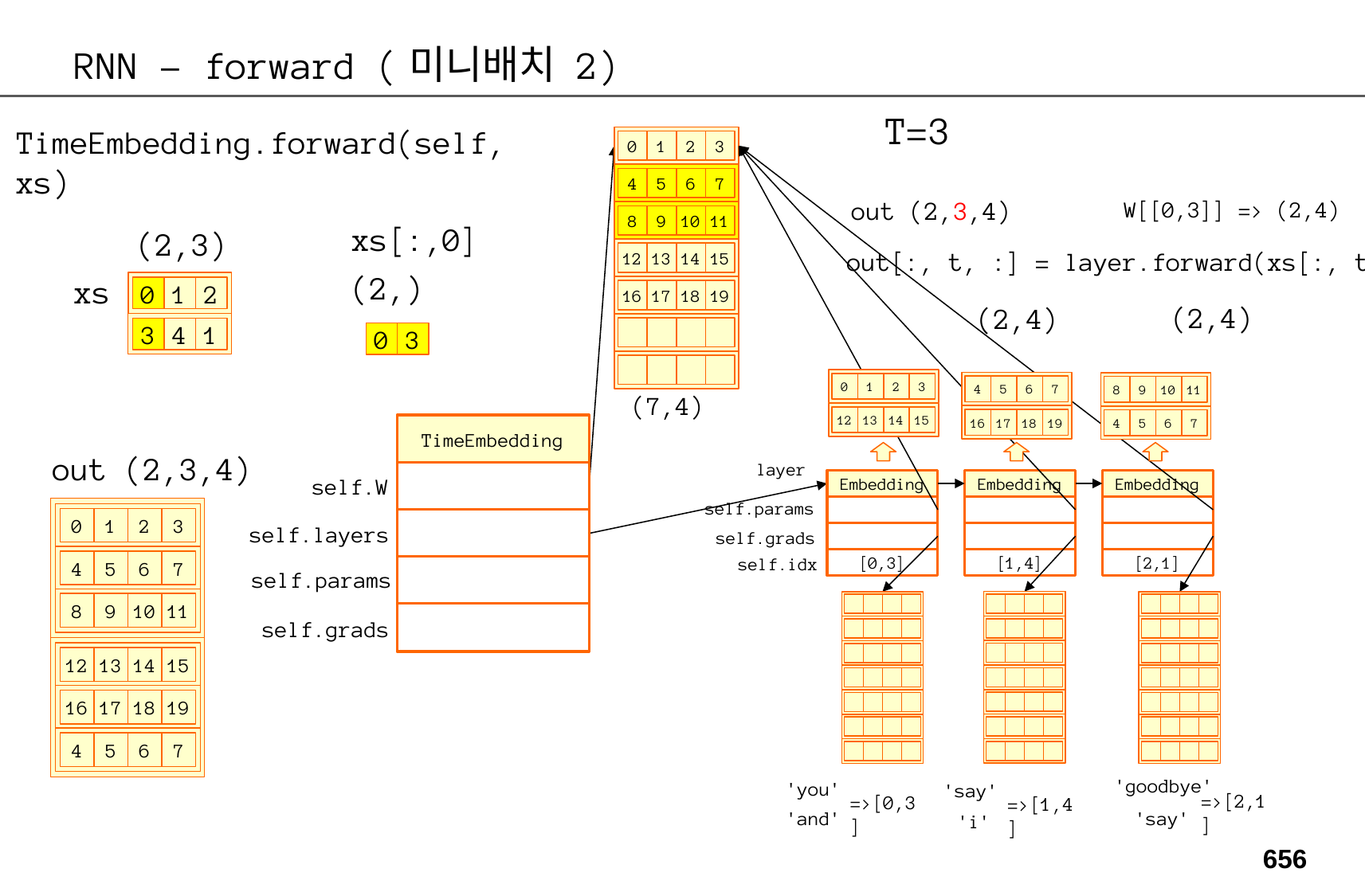

RNN - forward (미니배치 2)
T=3
TimeEmbedding.forward(self, xs)

0
1
2
3

4
5
6
7
out (2,3,4)
W[[0,3]] => (2,4)

8
9
10
11
xs[:,0]
(2,3)
out[:, t, :] = layer.forward(xs[:, t])

12
13
14
15
(2,)
xs

0
1
2
16
17
18
19
(2,4)
(2,4)

3
4
1
0
3

0
1
2
3

12
13
14
15

4
5
6
7

16
17
18
19

8
9
10
11

4
5
6
7
(7,4)
TimeEmbedding
out (2,3,4)

layer

self.W
Embedding
Embedding
Embedding
self.params

0
1
2
3

self.layers
self.grads

self.idx
[0,3]
[1,4]
[2,1]
4
5
6
7

self.params

8
9
10
11

self.grads

12
13
14
15

16
17
18
19

4
5
6
7

'goodbye'
'you'
'say'
=>[2,1]
=>[0,3]
=>[1,4]
'and'
'say'
'i'